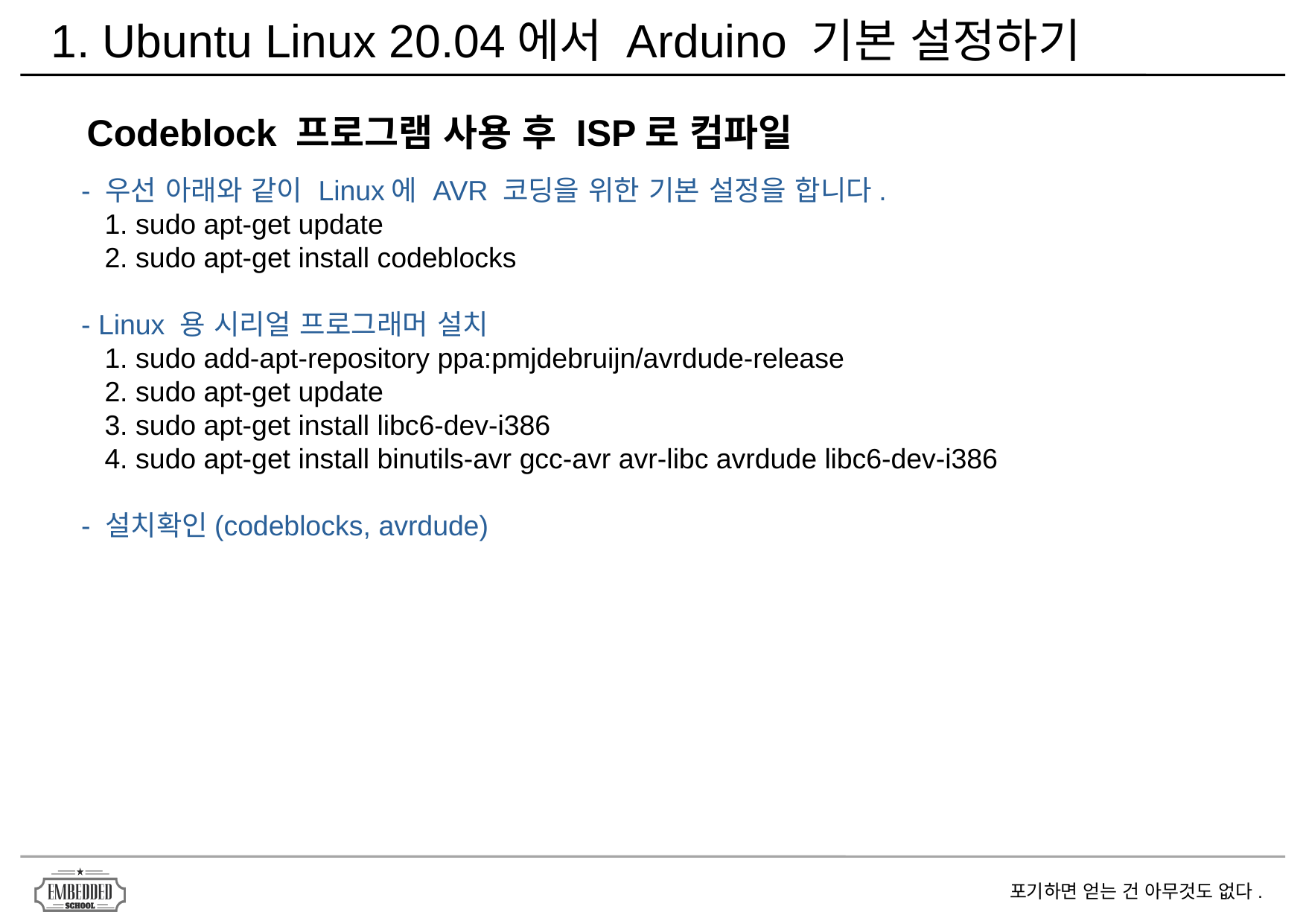

1. Ubuntu Linux 20.04에서 Arduino 기본 설정하기
Codeblock 프로그램 사용 후 ISP로 컴파일
- 우선 아래와 같이 Linux에 AVR 코딩을 위한 기본 설정을 합니다.
   1. sudo apt-get update
   2. sudo apt-get install codeblocks

- Linux 용 시리얼 프로그래머 설치
   1. sudo add-apt-repository ppa:pmjdebruijn/avrdude-release
   2. sudo apt-get update
   3. sudo apt-get install libc6-dev-i386
   4. sudo apt-get install binutils-avr gcc-avr avr-libc avrdude libc6-dev-i386

- 설치확인(codeblocks, avrdude)